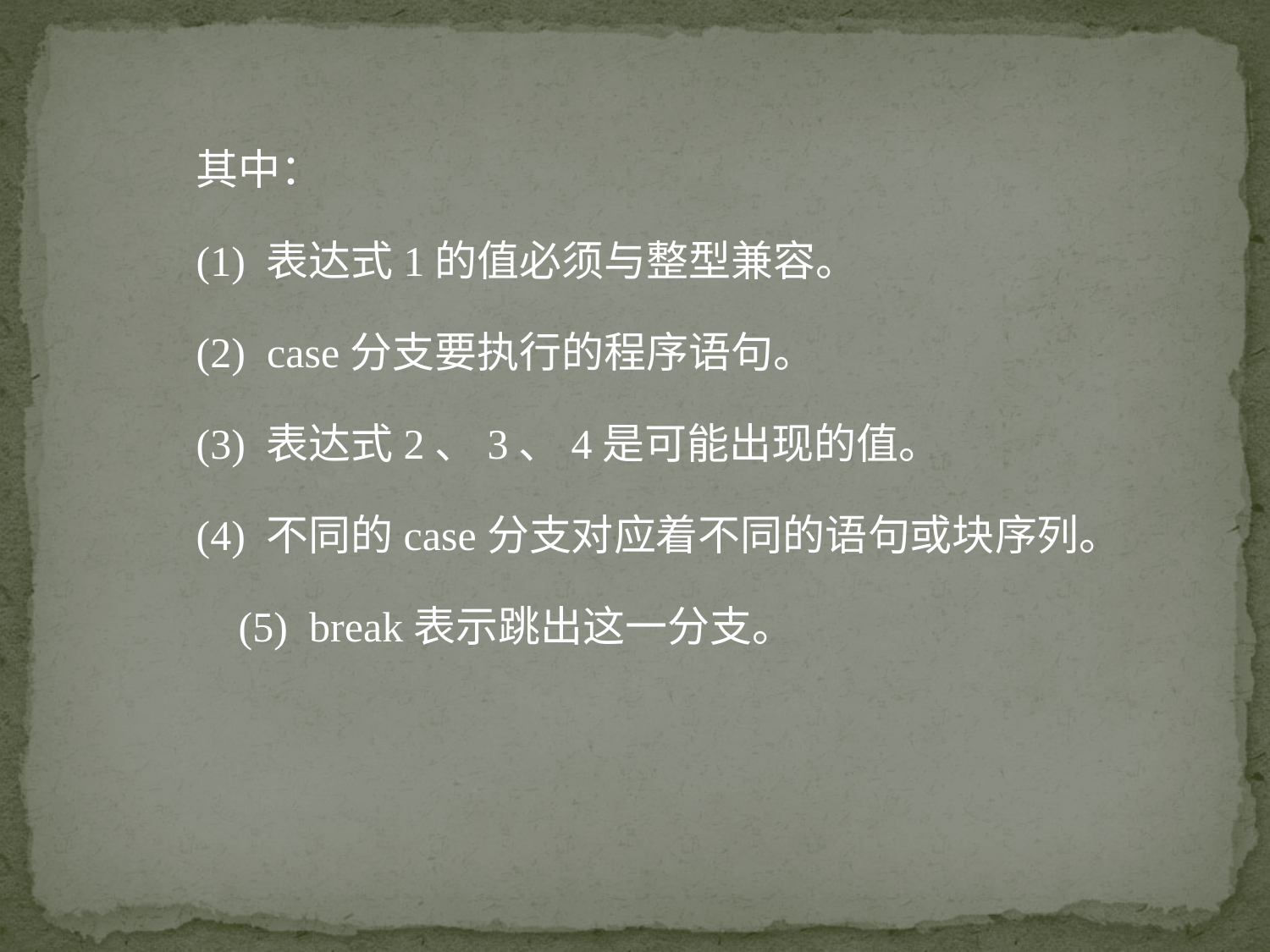

其中：
(1) 表达式1的值必须与整型兼容。
(2)  case分支要执行的程序语句。
(3) 表达式2、3、4是可能出现的值。
(4) 不同的case分支对应着不同的语句或块序列。
    (5)  break表示跳出这一分支。